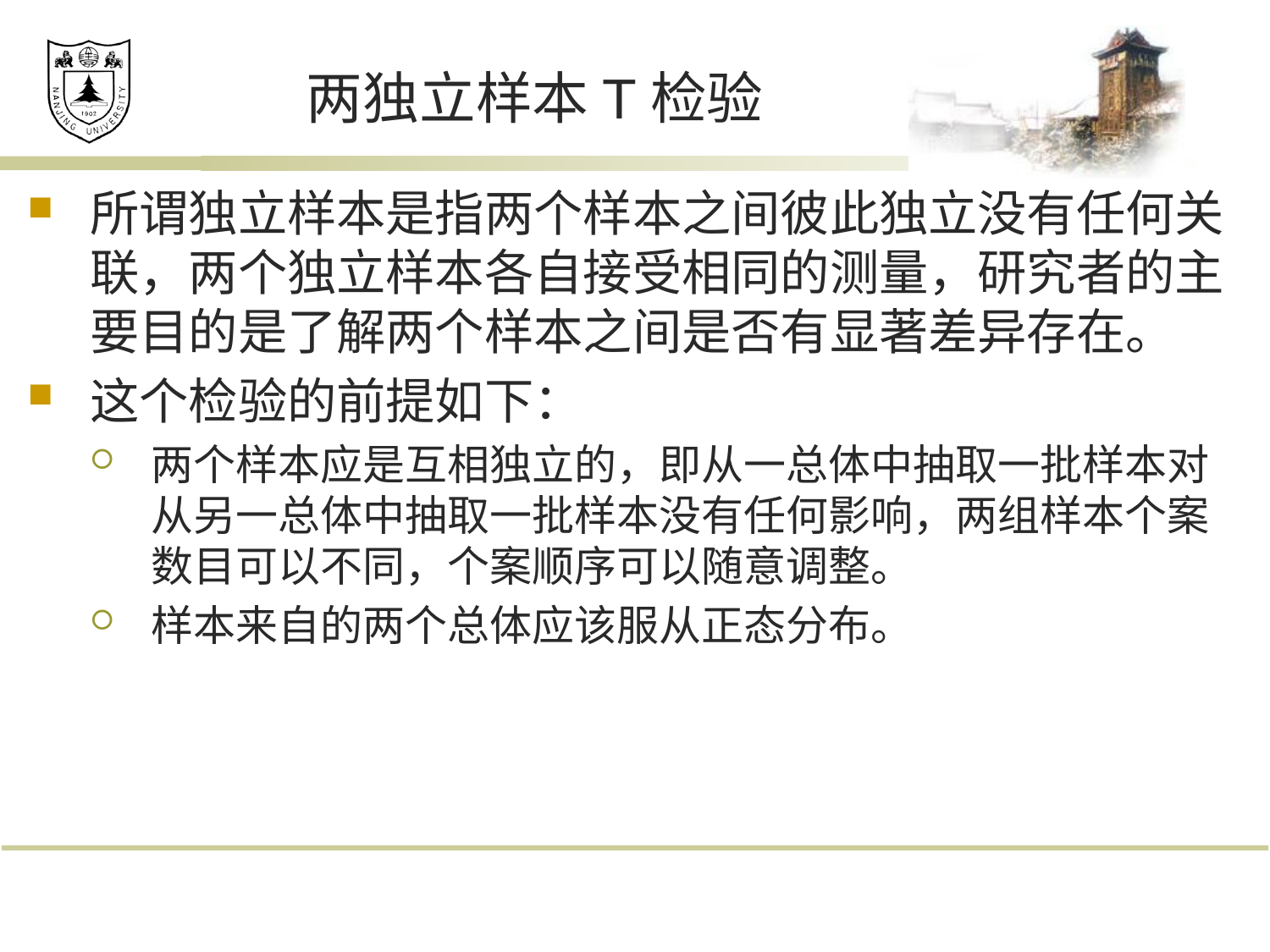

# 两独立样本T检验
所谓独立样本是指两个样本之间彼此独立没有任何关联，两个独立样本各自接受相同的测量，研究者的主要目的是了解两个样本之间是否有显著差异存在。
这个检验的前提如下：
两个样本应是互相独立的，即从一总体中抽取一批样本对从另一总体中抽取一批样本没有任何影响，两组样本个案数目可以不同，个案顺序可以随意调整。
样本来自的两个总体应该服从正态分布。